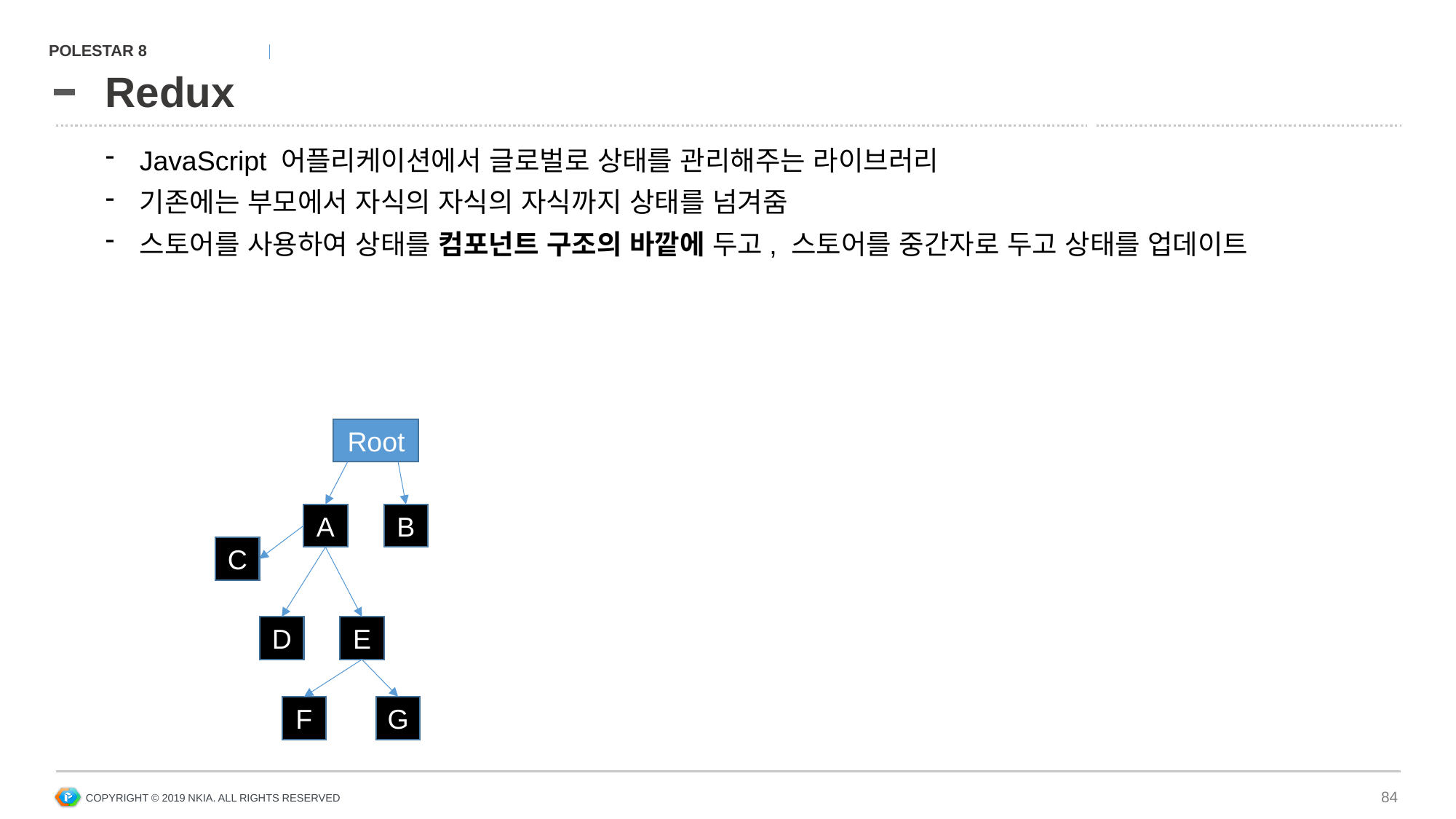

# Redux
JavaScript 어플리케이션에서 글로벌로 상태를 관리해주는 라이브러리
기존에는 부모에서 자식의 자식의 자식까지 상태를 넘겨줌
스토어를 사용하여 상태를 컴포넌트 구조의 바깥에 두고, 스토어를 중간자로 두고 상태를 업데이트
Root
A
B
C
D
E
G
F